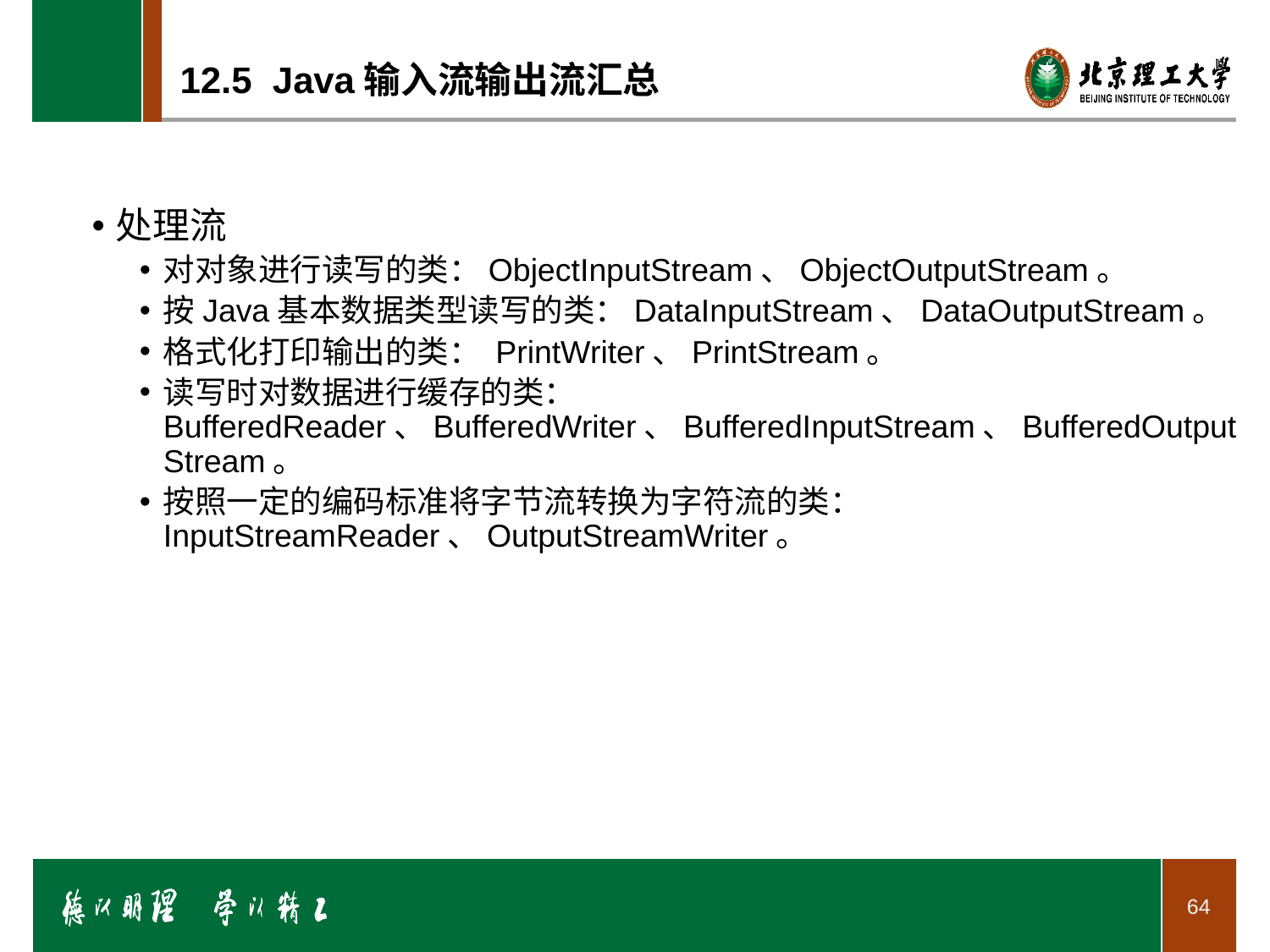

# 12.5  Java输入流输出流汇总
处理流
对对象进行读写的类：ObjectInputStream、ObjectOutputStream。
按Java基本数据类型读写的类：DataInputStream、DataOutputStream。
格式化打印输出的类： PrintWriter、PrintStream。
读写时对数据进行缓存的类：BufferedReader、BufferedWriter、BufferedInputStream、BufferedOutputStream。
按照一定的编码标准将字节流转换为字符流的类：InputStreamReader、OutputStreamWriter。